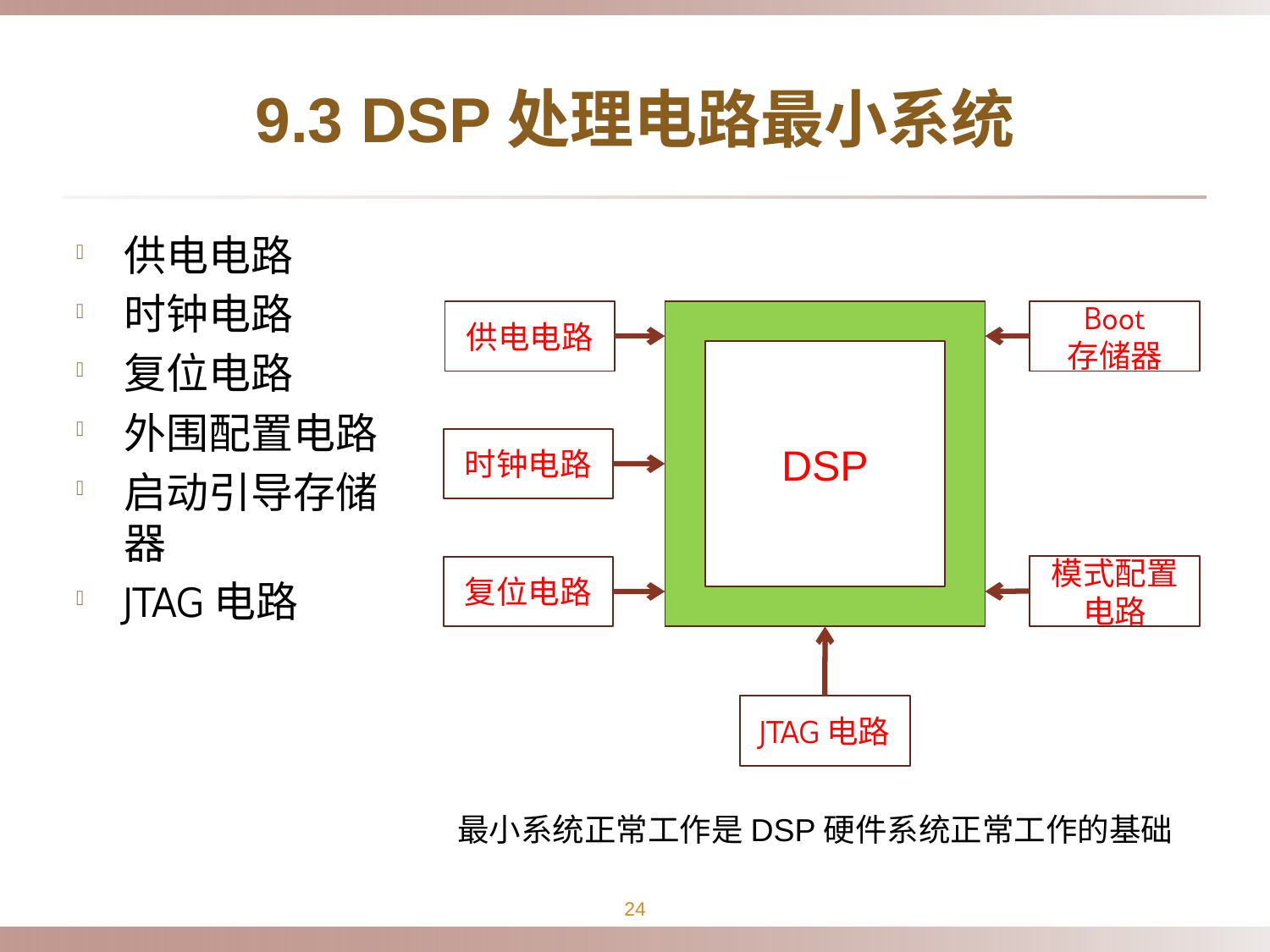

# 9.3 DSP处理电路最小系统
供电电路
时钟电路
复位电路
外围配置电路
启动引导存储器
JTAG电路
供电电路
DSP
Boot
存储器
时钟电路
模式配置电路
复位电路
JTAG电路
最小系统正常工作是DSP硬件系统正常工作的基础
24